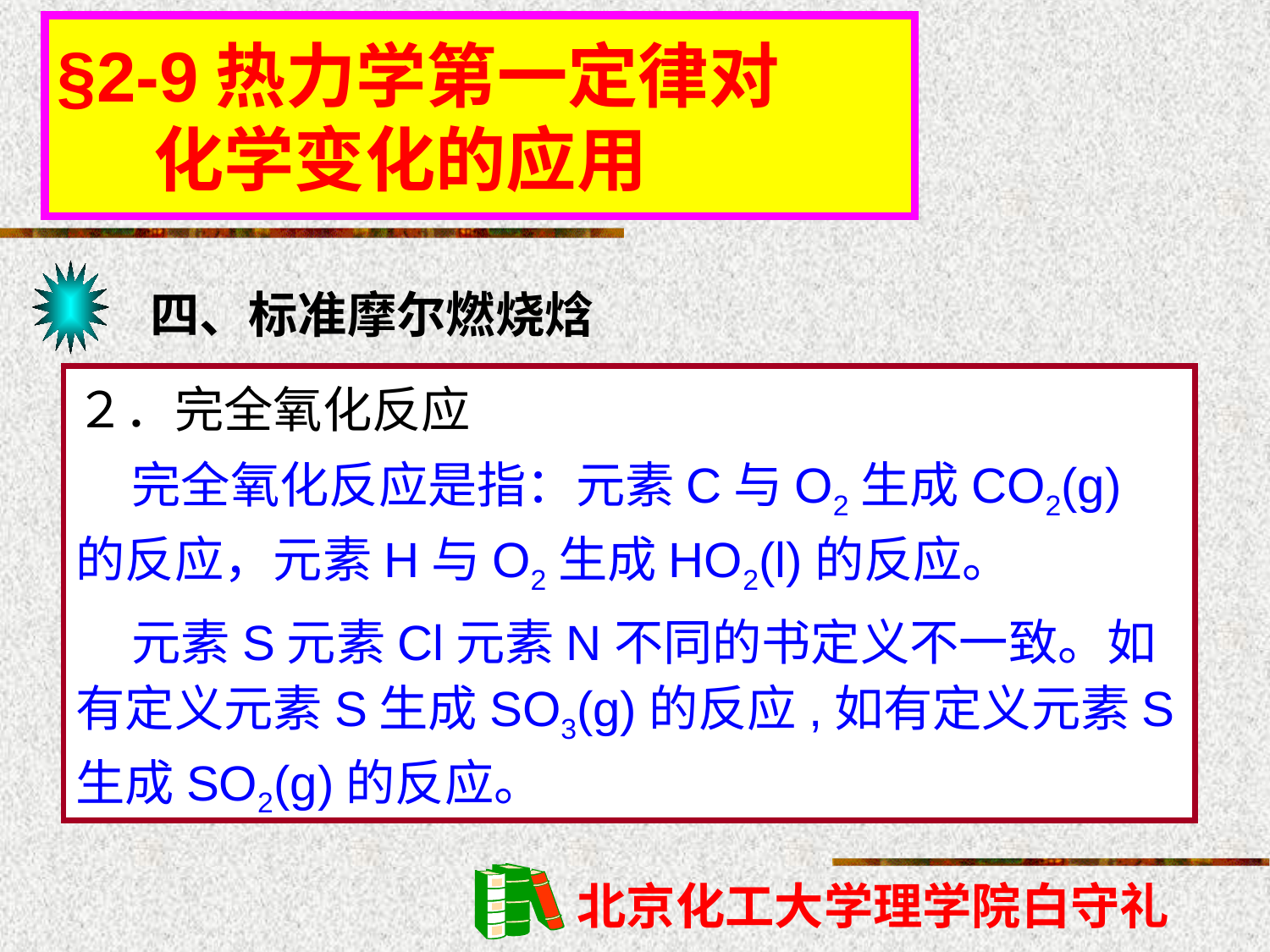

§2-9热力学第一定律对
      化学变化的应用

四、标准摩尔燃烧焓
２．完全氧化反应
    完全氧化反应是指：元素C与O2生成CO2(g)的反应，元素H与O2生成HO2(l)的反应。
    元素S元素Cl元素N不同的书定义不一致。如有定义元素S生成SO3(g)的反应,如有定义元素S生成SO2(g)的反应。